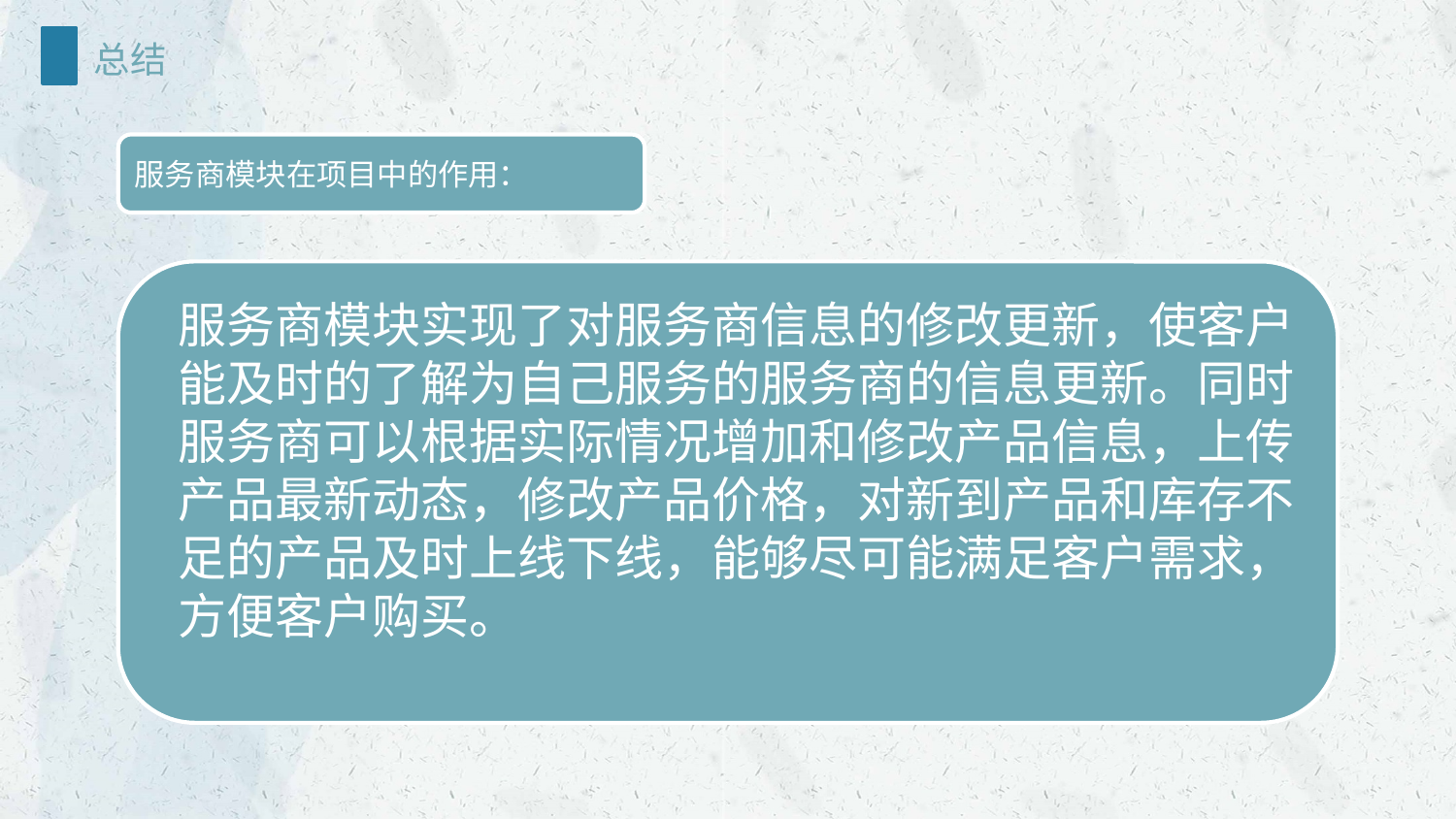

总结

服务商模块在项目中的作用：
服务商模块实现了对服务商信息的修改更新，使客户能及时的了解为自己服务的服务商的信息更新。同时服务商可以根据实际情况增加和修改产品信息，上传产品最新动态，修改产品价格，对新到产品和库存不足的产品及时上线下线，能够尽可能满足客户需求，方便客户购买。